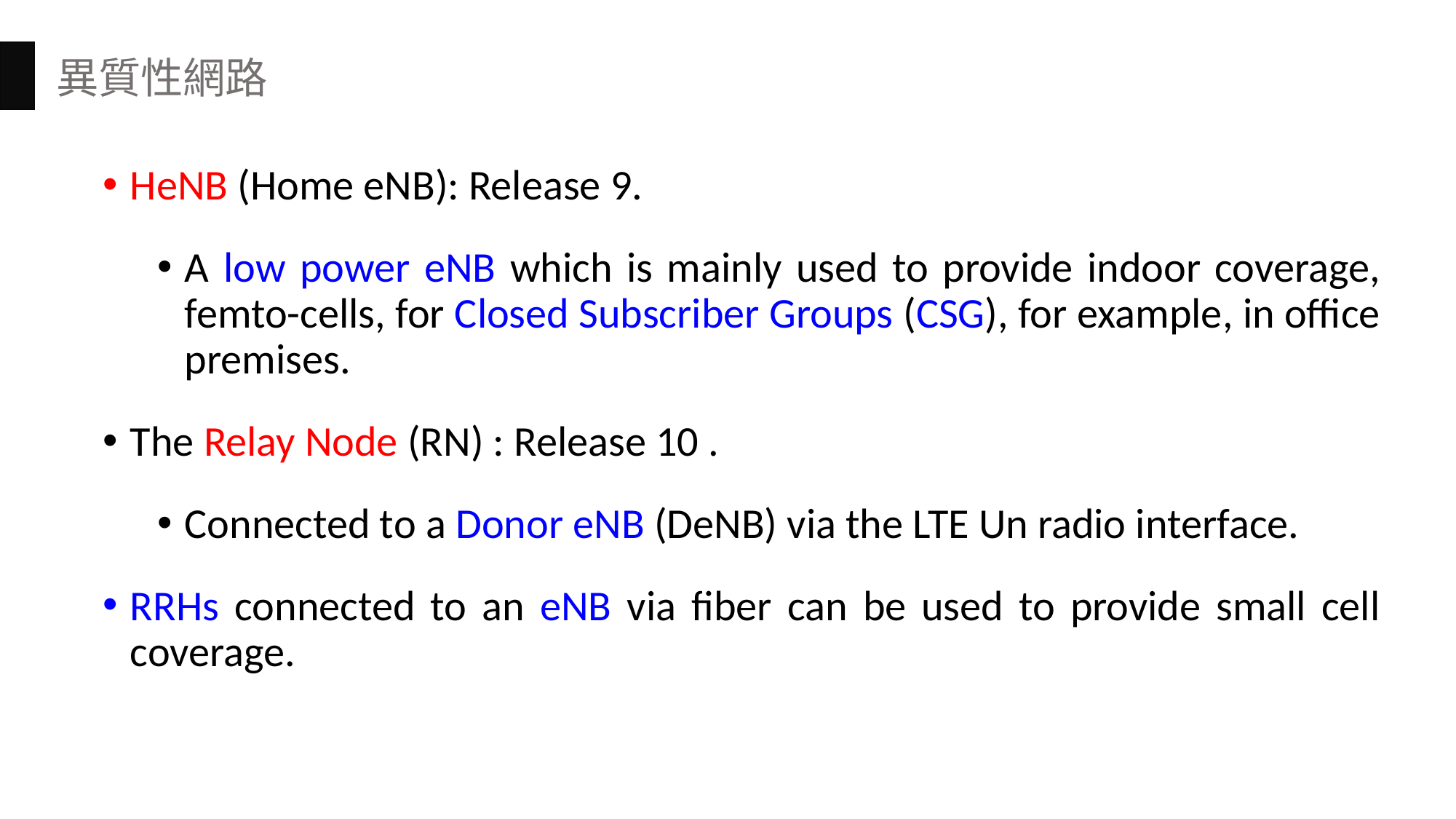

異質性網路
HeNB (Home eNB): Release 9.
A low power eNB which is mainly used to provide indoor coverage, femto-cells, for Closed Subscriber Groups (CSG), for example, in office premises.
The Relay Node (RN) : Release 10 .
Connected to a Donor eNB (DeNB) via the LTE Un radio interface.
RRHs connected to an eNB via fiber can be used to provide small cell coverage.